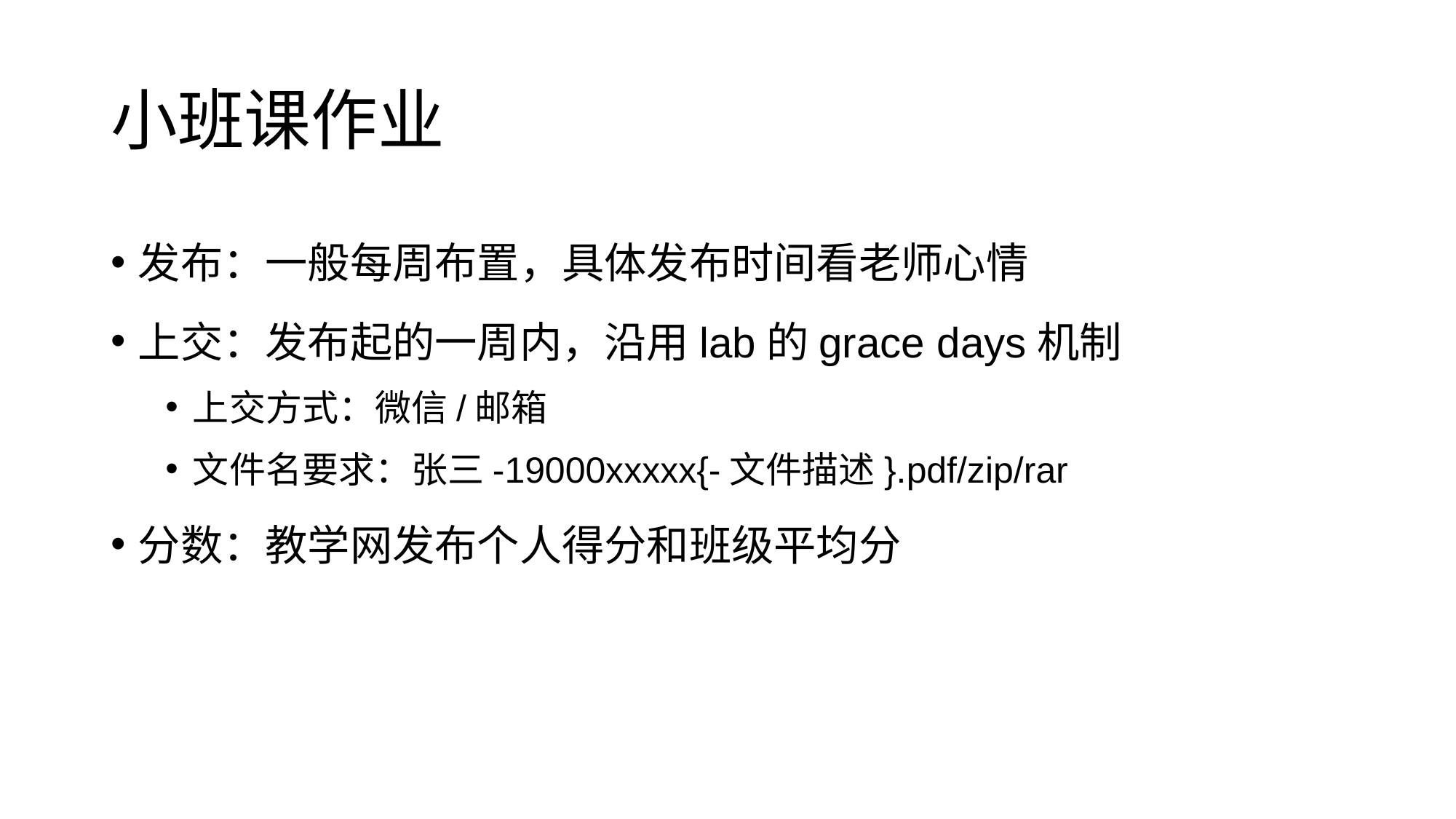

# 小班课作业
发布：一般每周布置，具体发布时间看老师心情
上交：发布起的一周内，沿用lab的grace days机制
上交方式：微信/邮箱
文件名要求：张三-19000xxxxx{-文件描述}.pdf/zip/rar
分数：教学网发布个人得分和班级平均分